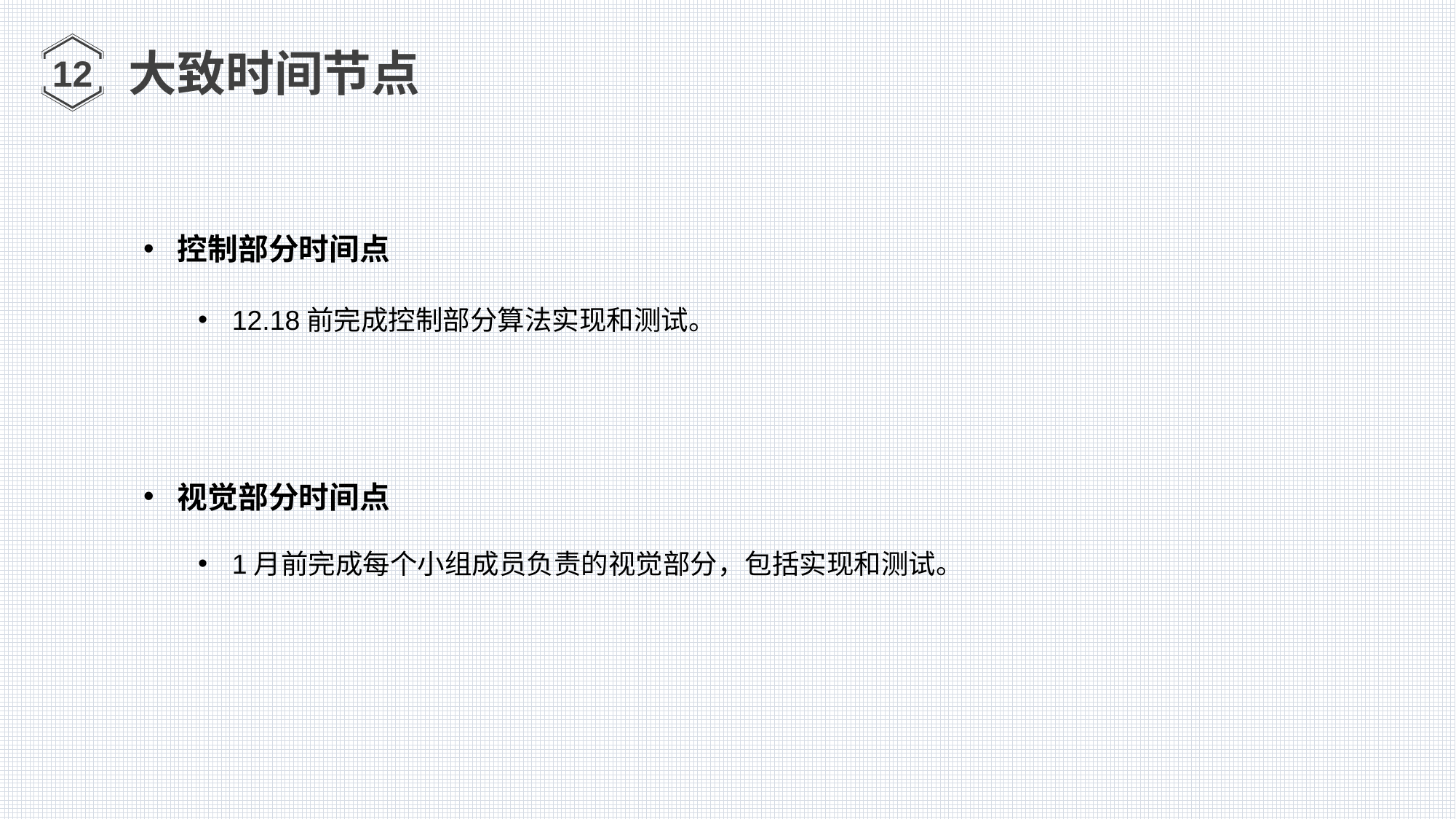

大致时间节点
12
控制部分时间点

12.18前完成控制部分算法实现和测试。

视觉部分时间点

1月前完成每个小组成员负责的视觉部分，包括实现和测试。